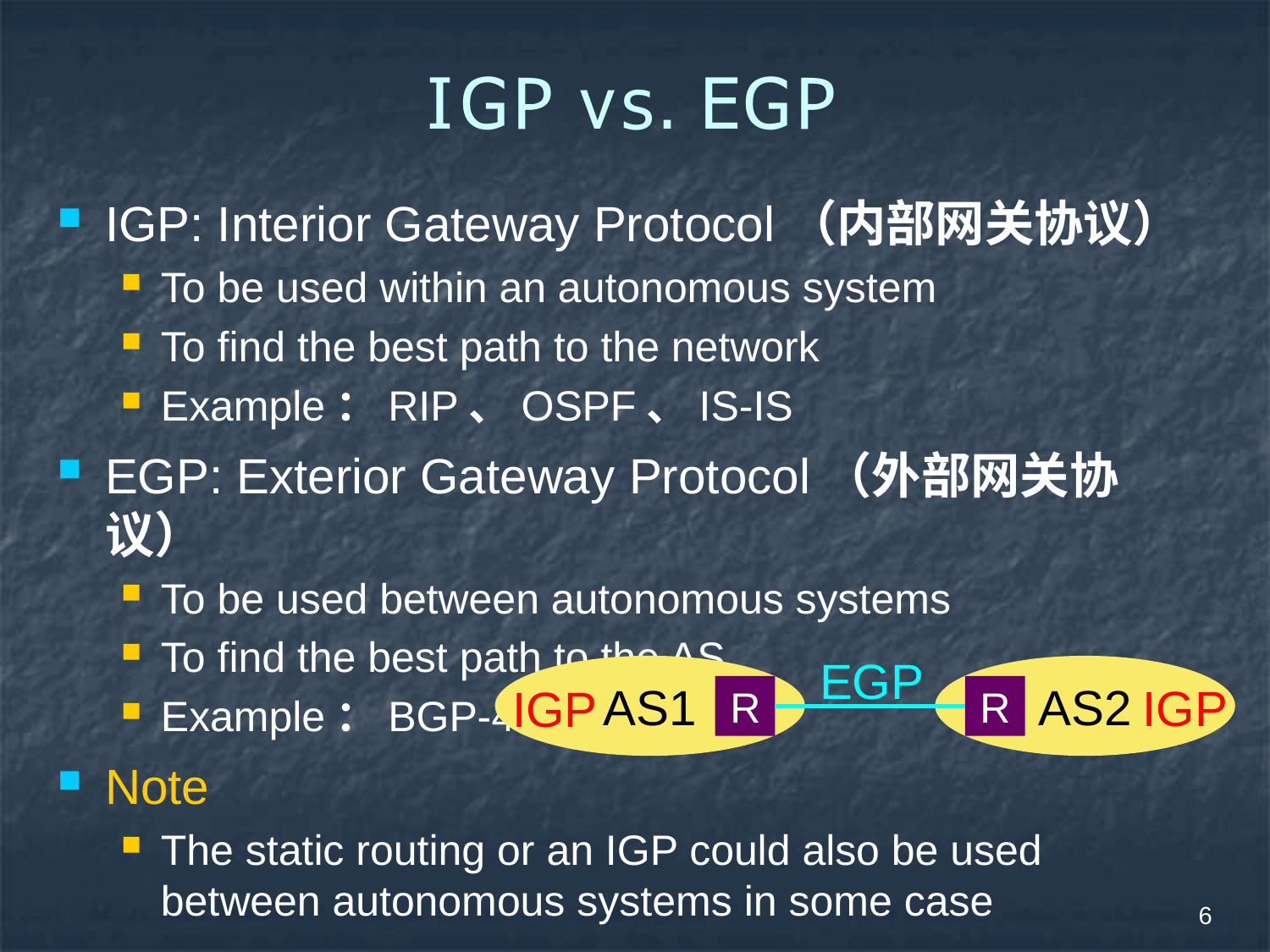

# IGP vs. EGP
IGP: Interior Gateway Protocol（内部网关协议）
To be used within an autonomous system
To find the best path to the network
Example：RIP、OSPF、IS-IS
EGP: Exterior Gateway Protocol（外部网关协议）
To be used between autonomous systems
To find the best path to the AS
Example：BGP-4
Note
The static routing or an IGP could also be used between autonomous systems in some case
EGP
AS1
AS2
IGP
IGP
R
R
6